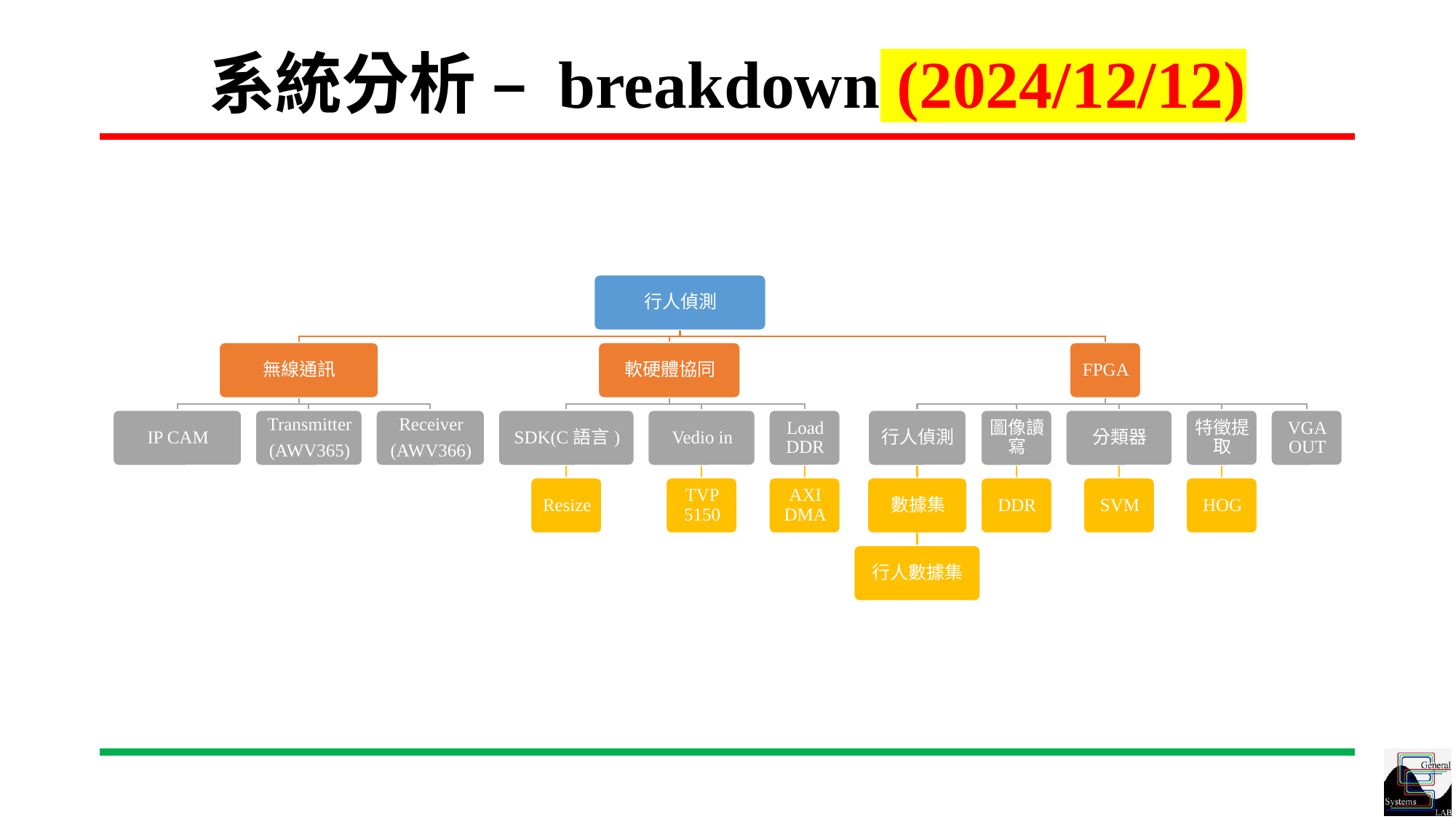

# 系統分析 – breakdown (2024/12/12)
行人偵測
無線通訊
IP CAM
Transmitter
(AWV365)
Receiver
(AWV366)
軟硬體協同
SDK(C語言)
Resize
Vedio in
TVP 5150
Load DDR
AXI DMA
FPGA
行人偵測
數據集
行人數據集
圖像讀寫
DDR
分類器
SVM
特徵提取
HOG
VGA OUT